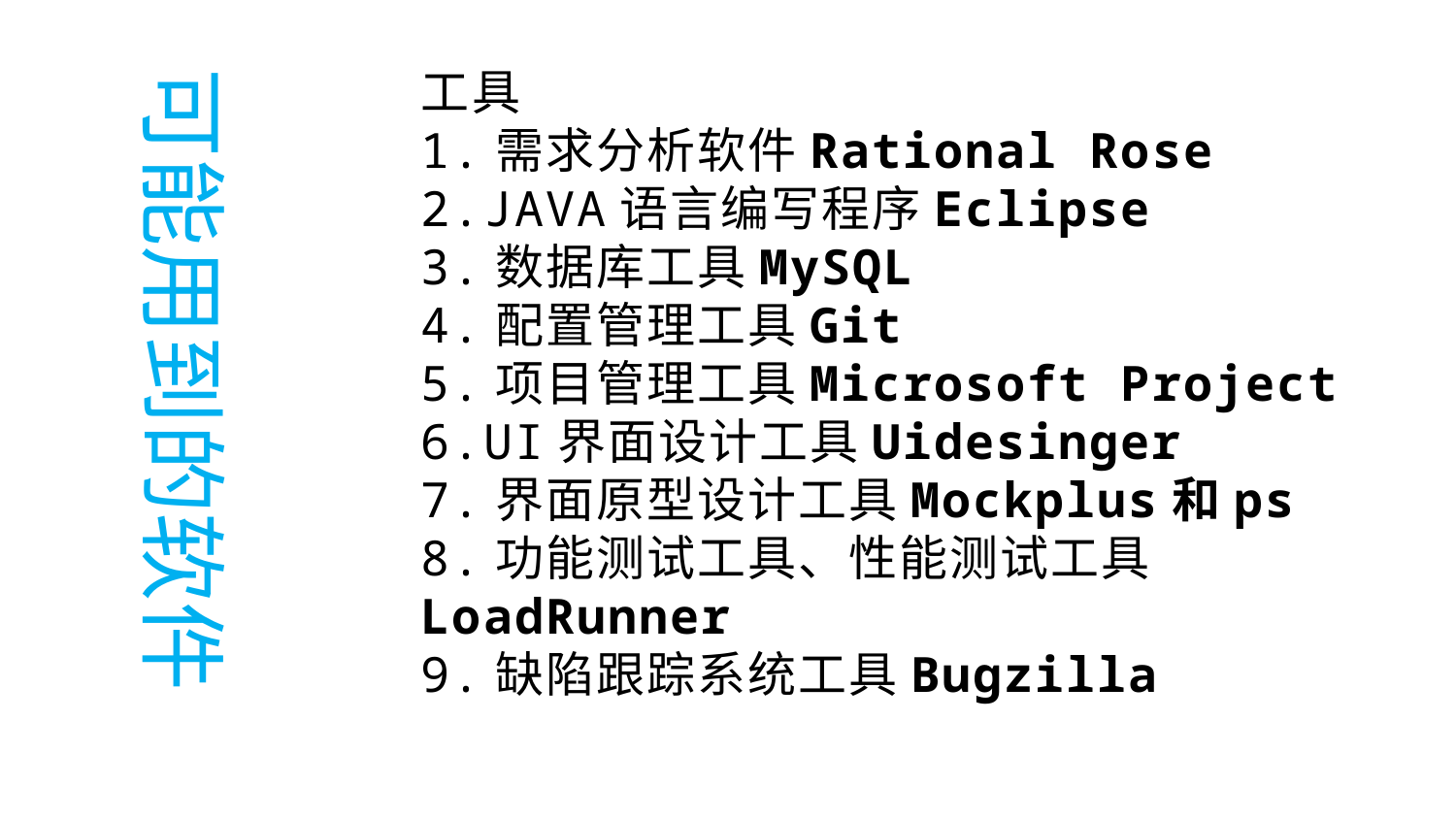

可能用到的软件
工具
1.需求分析软件Rational Rose
2.JAVA语言编写程序Eclipse
3.数据库工具MySQL
4.配置管理工具Git
5.项目管理工具Microsoft Project
6.UI界面设计工具Uidesinger
7.界面原型设计工具Mockplus和ps
8.功能测试工具、性能测试工具LoadRunner
9.缺陷跟踪系统工具Bugzilla